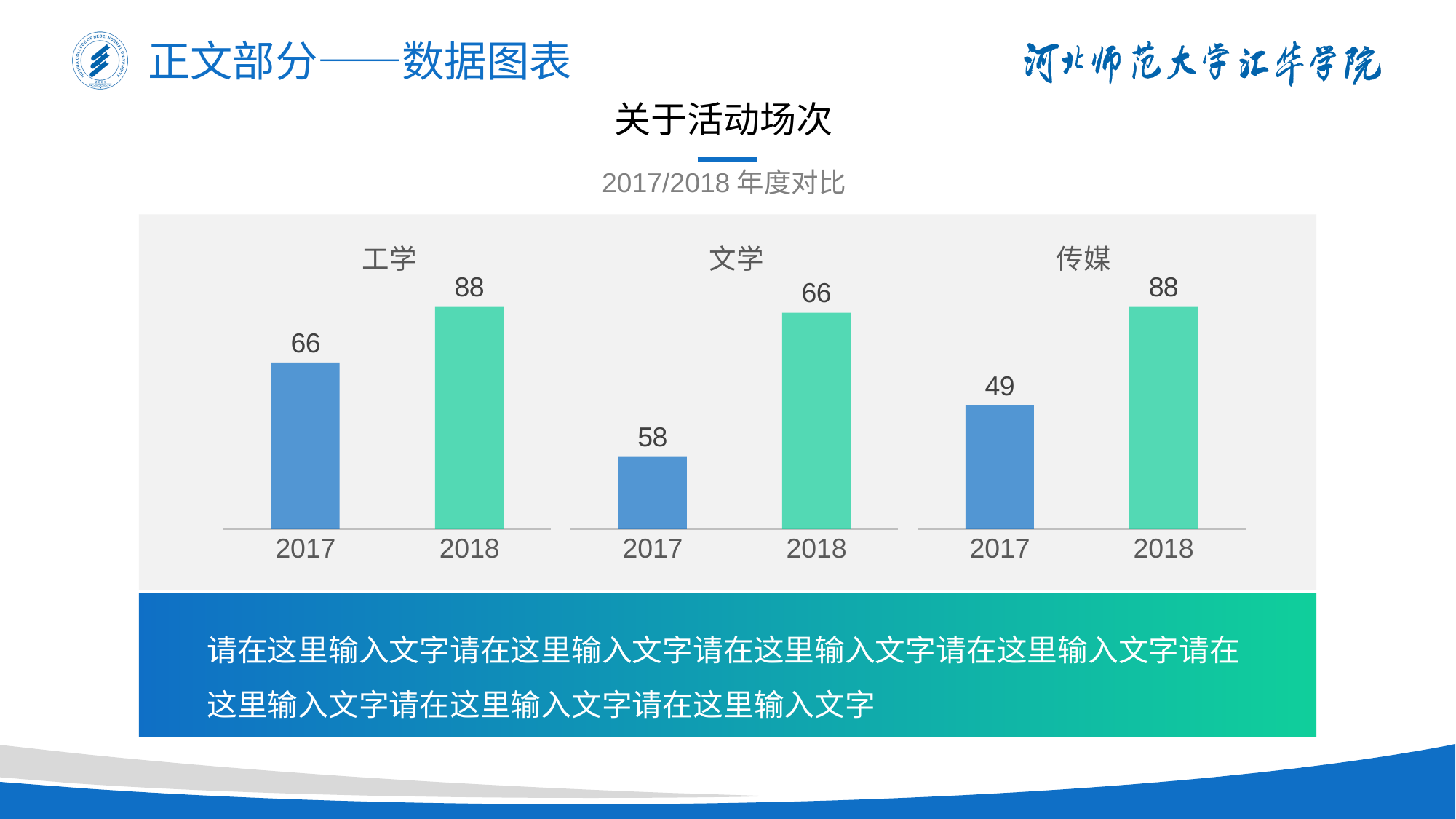

正文部分——数据图表
关于活动场次
2017/2018年度对比

### Chart

| Category | 系列 1 |
|---|---|
| 2017 | 66.0 |
| 2018 | 88.0 |

### Chart

| Category | 系列 1 |
|---|---|
| 2017 | 58.0 |
| 2018 | 66.0 |

### Chart

| Category | 系列 1 |
|---|---|
| 2017 | 49.0 |
| 2018 | 88.0 |
请在这里输入文字请在这里输入文字请在这里输入文字请在这里输入文字请在这里输入文字请在这里输入文字请在这里输入文字